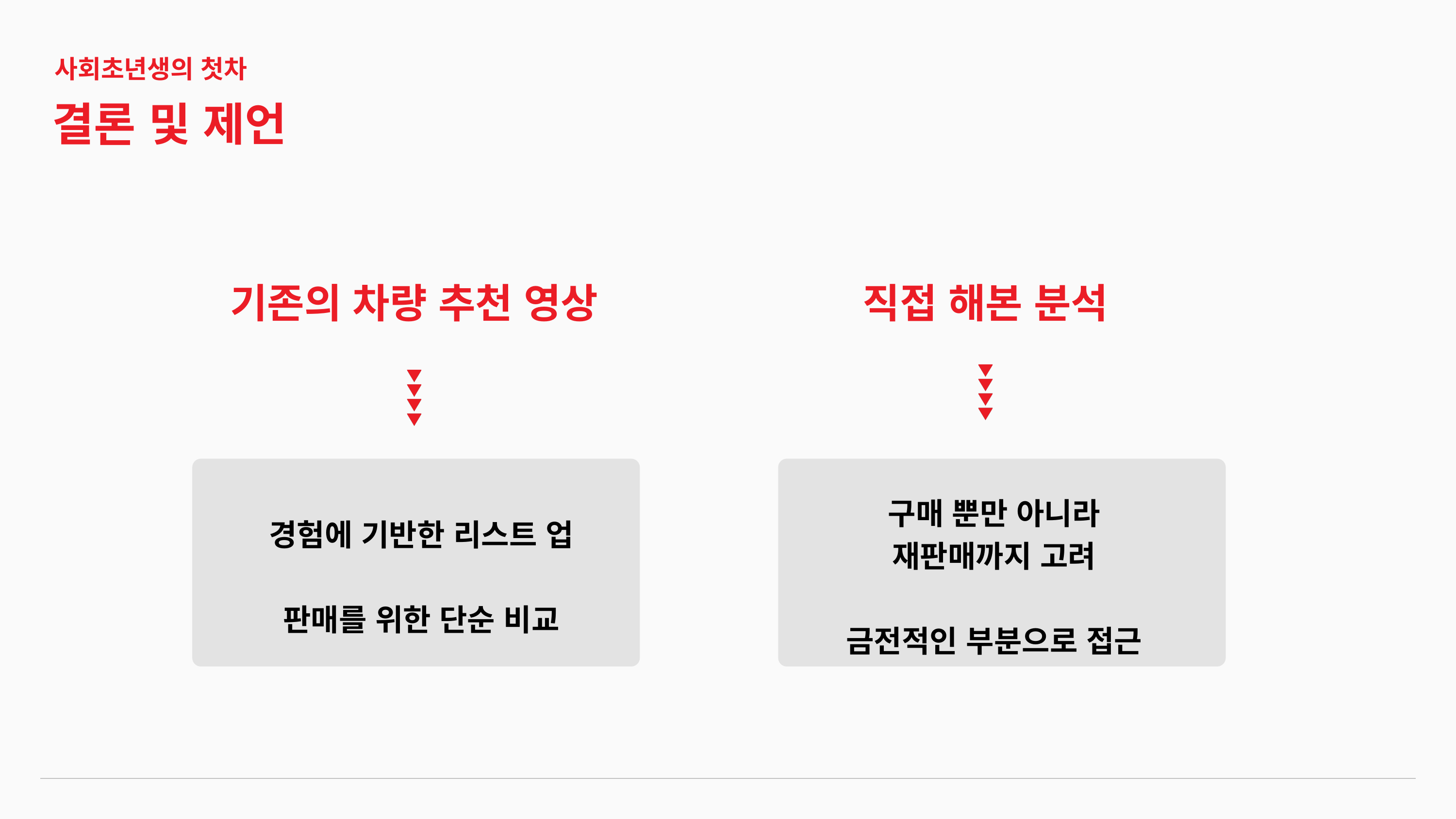

사회초년생의 첫차
결론 및 제언
기존의 차량 추천 영상
직접 해본 분석

구매 뿐만 아니라 재판매까지 고려

금전적인 부분으로 접근

경험에 기반한 리스트 업

판매를 위한 단순 비교